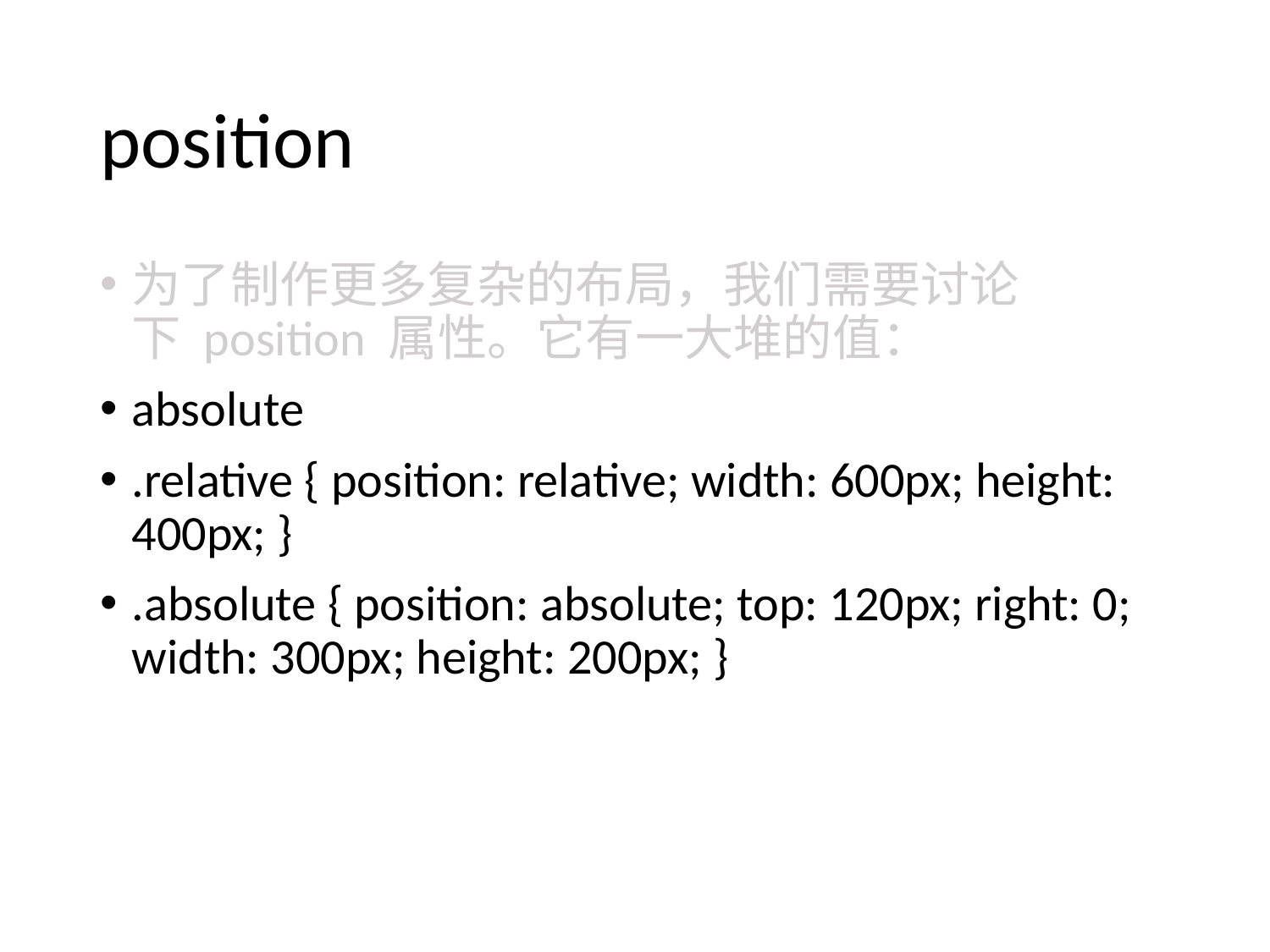

# position
为了制作更多复杂的布局，我们需要讨论下 position 属性。它有一大堆的值：
absolute
.relative { position: relative; width: 600px; height: 400px; }
.absolute { position: absolute; top: 120px; right: 0; width: 300px; height: 200px; }